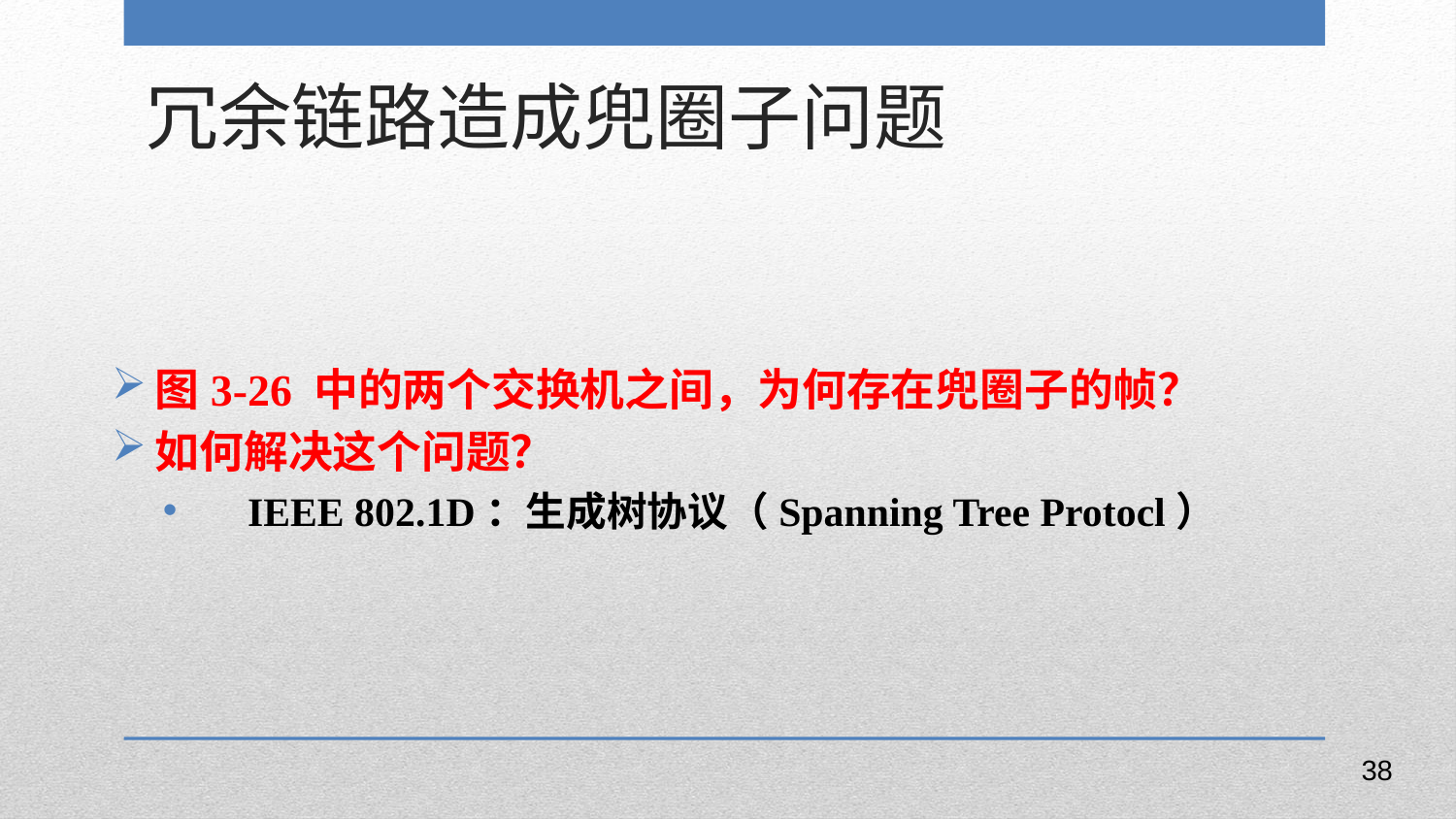

冗余链路造成兜圈子问题
图3-26 中的两个交换机之间，为何存在兜圈子的帧？
如何解决这个问题？
IEEE 802.1D：生成树协议（Spanning Tree Protocl）
38